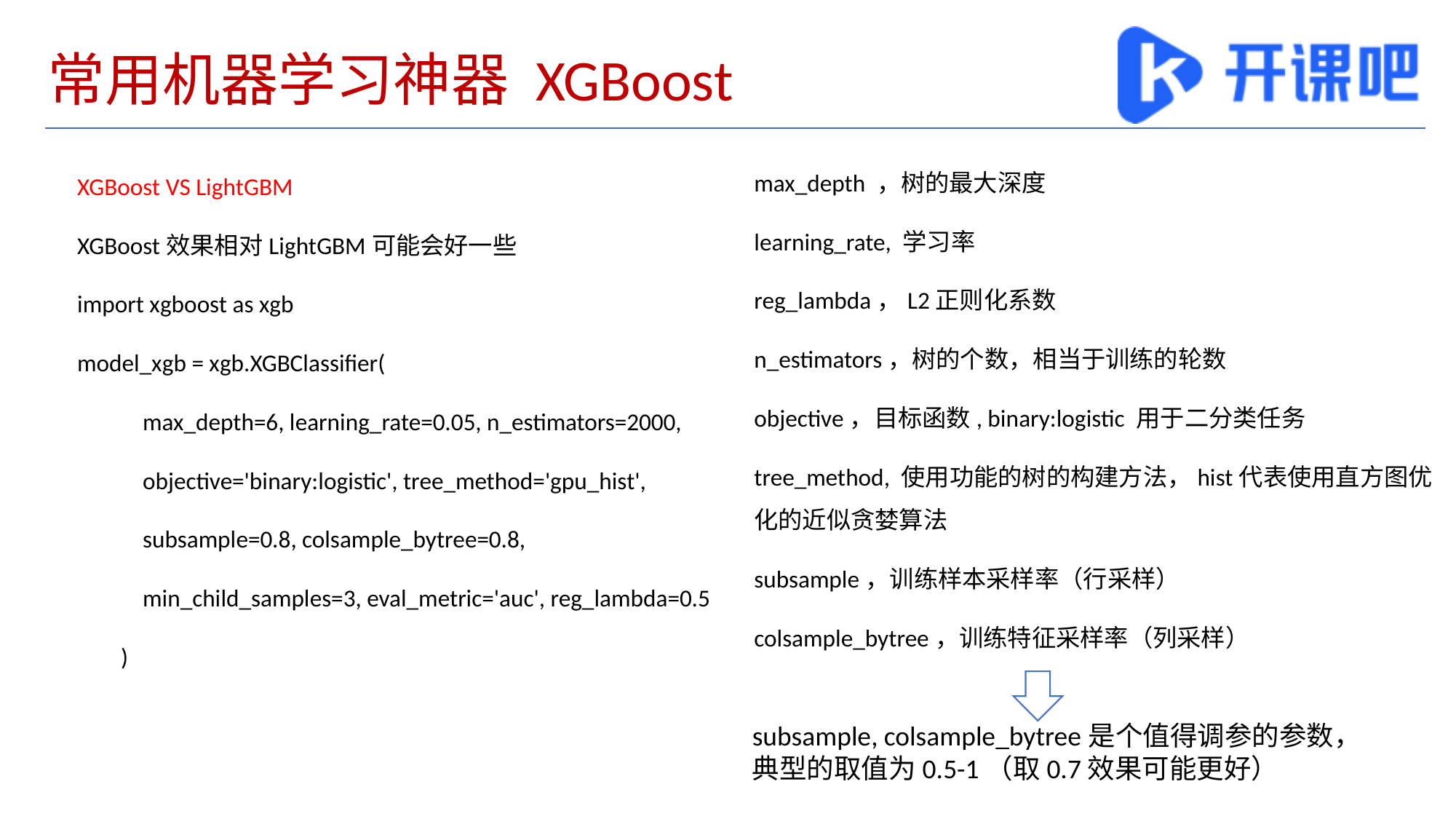

# 常用机器学习神器 XGBoost
max_depth ，树的最大深度
learning_rate, 学习率
reg_lambda，L2正则化系数
n_estimators，树的个数，相当于训练的轮数
objective，目标函数, binary:logistic 用于二分类任务
tree_method, 使用功能的树的构建方法，hist代表使用直方图优化的近似贪婪算法
subsample，训练样本采样率（行采样）
colsample_bytree，训练特征采样率（列采样）

XGBoost VS LightGBM
XGBoost效果相对LightGBM可能会好一些
import xgboost as xgb
model_xgb = xgb.XGBClassifier(
            max_depth=6, learning_rate=0.05, n_estimators=2000,
            objective='binary:logistic', tree_method='gpu_hist',
            subsample=0.8, colsample_bytree=0.8,
            min_child_samples=3, eval_metric='auc', reg_lambda=0.5
        )

subsample, colsample_bytree是个值得调参的参数，
典型的取值为0.5-1（取0.7效果可能更好）